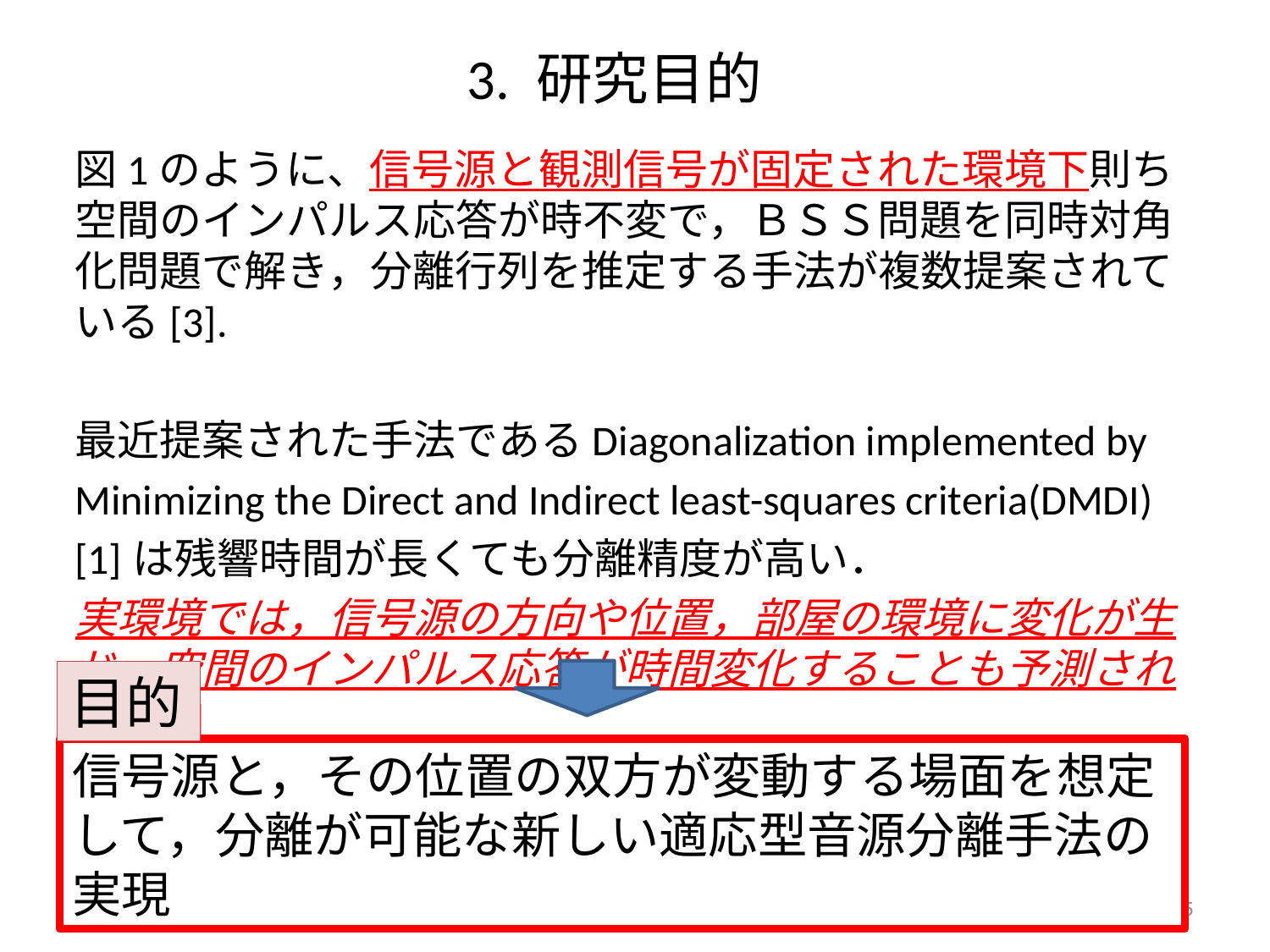

# 3. 研究目的
図1のように、信号源と観測信号が固定された環境下則ち空間のインパルス応答が時不変で，ＢＳＳ問題を同時対角化問題で解き，分離行列を推定する手法が複数提案されている[3].

最近提案された手法であるDiagonalization implemented by
Minimizing the Direct and Indirect least-squares criteria(DMDI)
[1]は残響時間が長くても分離精度が高い．
実環境では，信号源の方向や位置，部屋の環境に変化が生じ，空間のインパルス応答が時間変化することも予測される.  [5]

目的
信号源と，その位置の双方が変動する場面を想定して，分離が可能な新しい適応型音源分離手法の実現
5